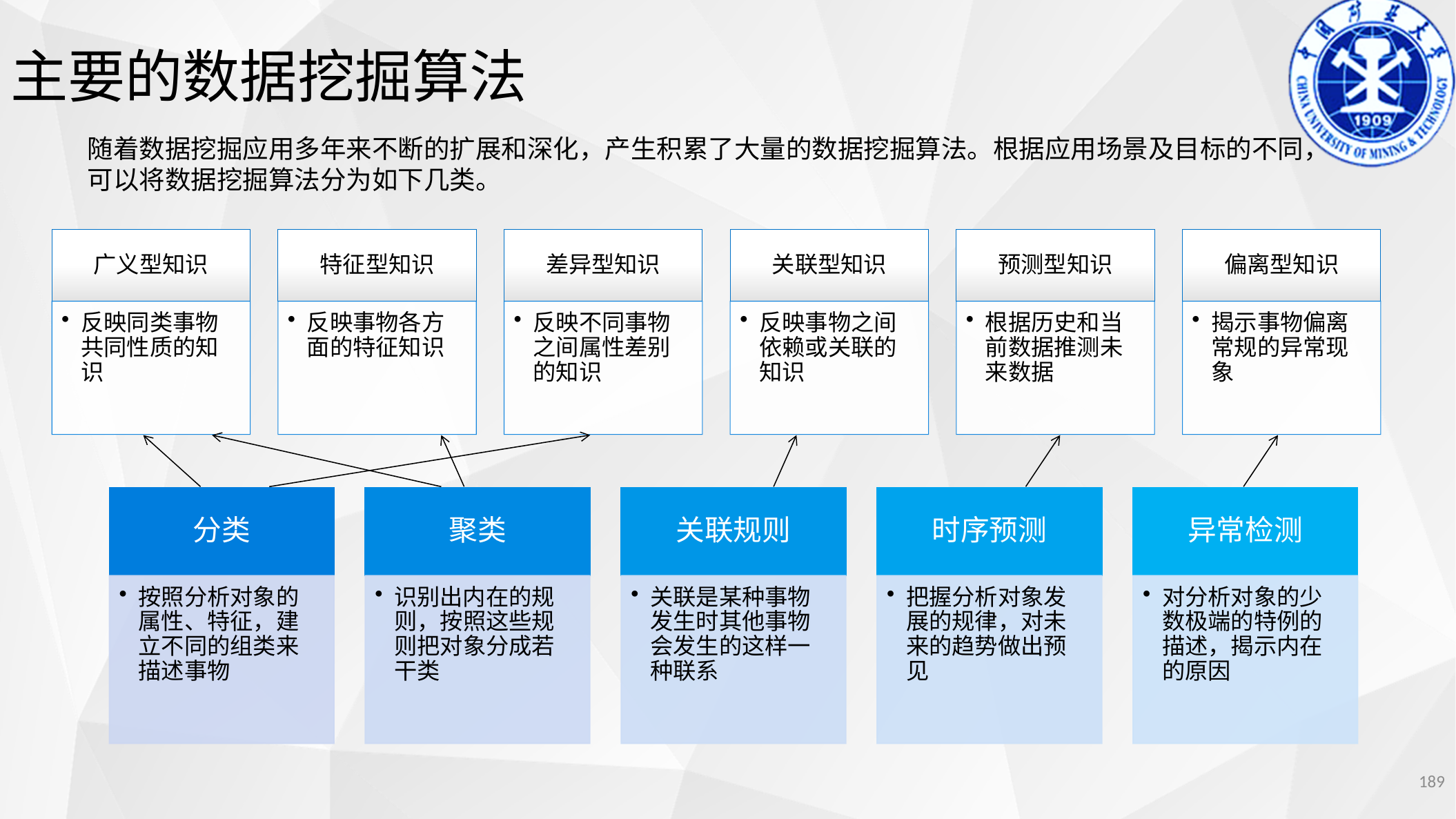

主要的数据挖掘算法
随着数据挖掘应用多年来不断的扩展和深化，产生积累了大量的数据挖掘算法。根据应用场景及目标的不同，可以将数据挖掘算法分为如下几类。
广义型知识
反映同类事物共同性质的知识
特征型知识
反映事物各方面的特征知识
差异型知识
反映不同事物之间属性差别的知识
关联型知识
反映事物之间依赖或关联的知识
预测型知识
根据历史和当前数据推测未来数据
偏离型知识
揭示事物偏离常规的异常现象
分类
按照分析对象的属性、特征，建立不同的组类来描述事物
聚类
识别出内在的规则，按照这些规则把对象分成若干类
关联规则
关联是某种事物发生时其他事物会发生的这样一种联系
时序预测
把握分析对象发展的规律，对未来的趋势做出预见
异常检测
对分析对象的少数极端的特例的描述，揭示内在的原因
189